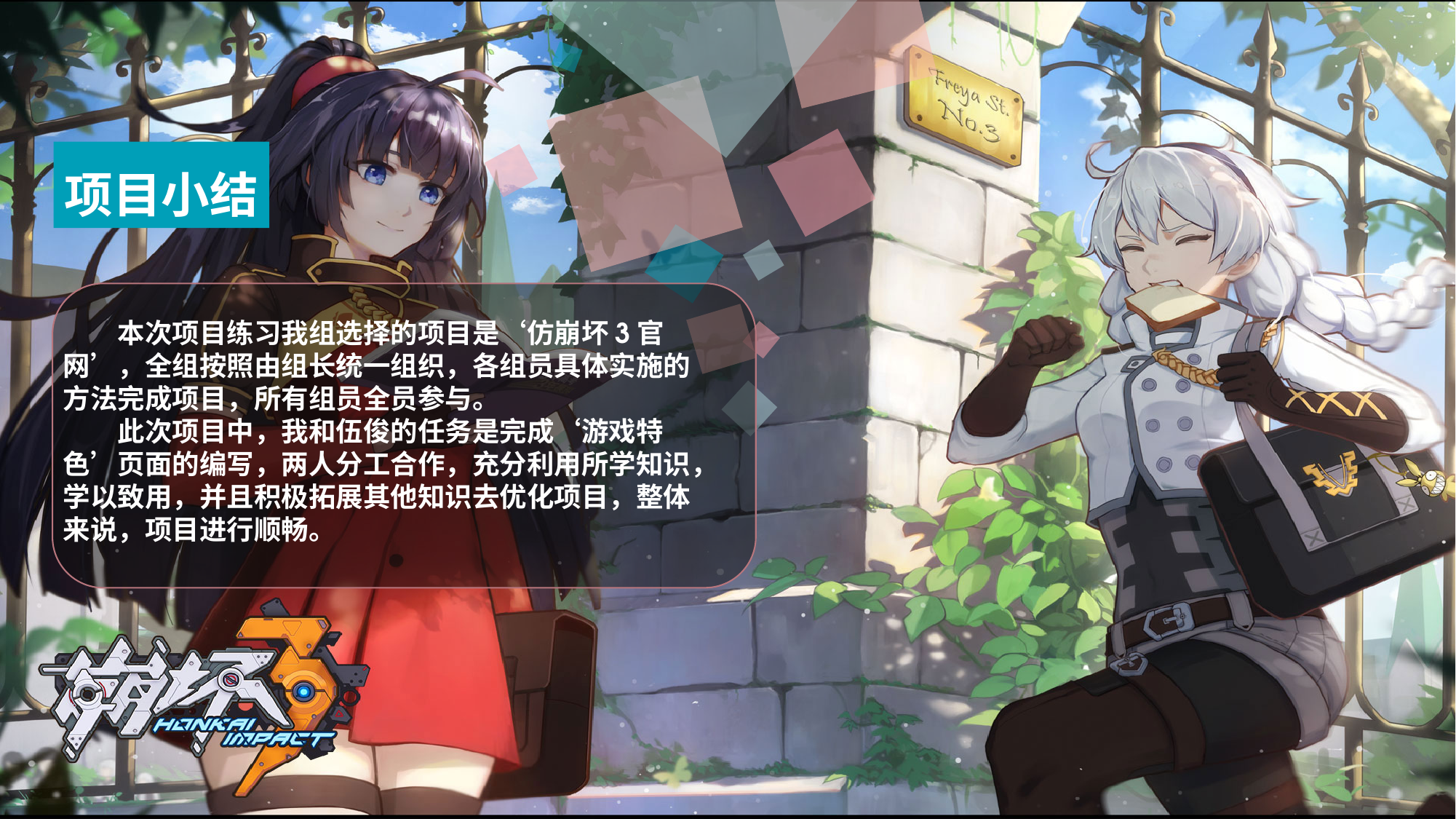

项目小结

　　本次项目练习我组选择的项目是‘仿崩坏3官网’，全组按照由组长统一组织，各组员具体实施的方法完成项目，所有组员全员参与。
　　此次项目中，我和伍俊的任务是完成‘游戏特色’页面的编写，两人分工合作，充分利用所学知识，学以致用，并且积极拓展其他知识去优化项目，整体来说，项目进行顺畅。